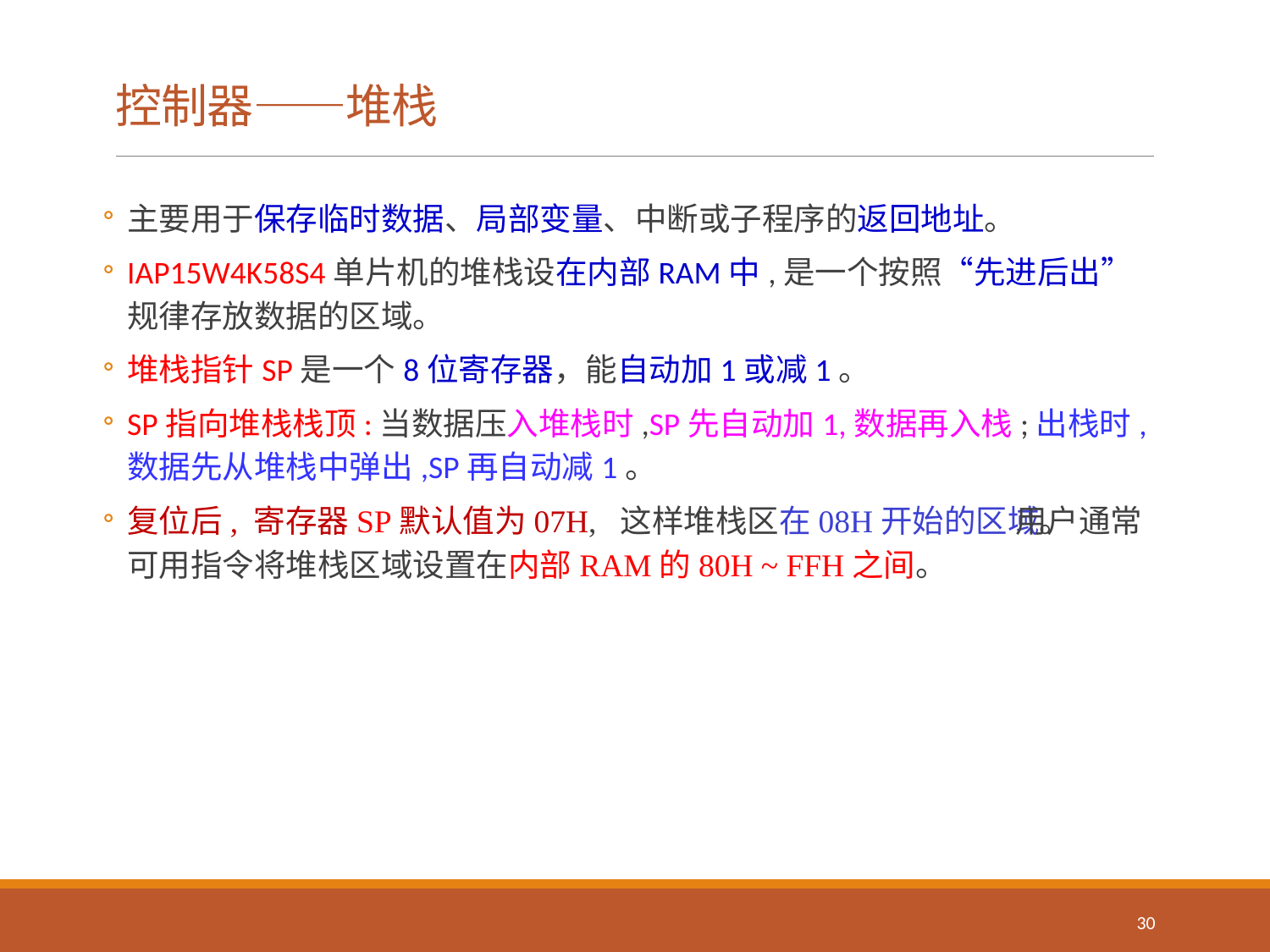

# 控制器——堆栈
主要用于保存临时数据、局部变量、中断或子程序的返回地址。
IAP15W4K58S4单片机的堆栈设在内部RAM中,是一个按照“先进后出”规律存放数据的区域。
堆栈指针SP是一个8位寄存器，能自动加1或减1。
SP指向堆栈栈顶:当数据压入堆栈时,SP先自动加1,数据再入栈;出栈时,数据先从堆栈中弹出,SP再自动减1。
复位后, 寄存器SP默认值为07H,  这样堆栈区在08H开始的区域。     用户通常可用指令将堆栈区域设置在内部RAM的80H ~ FFH之间。
30